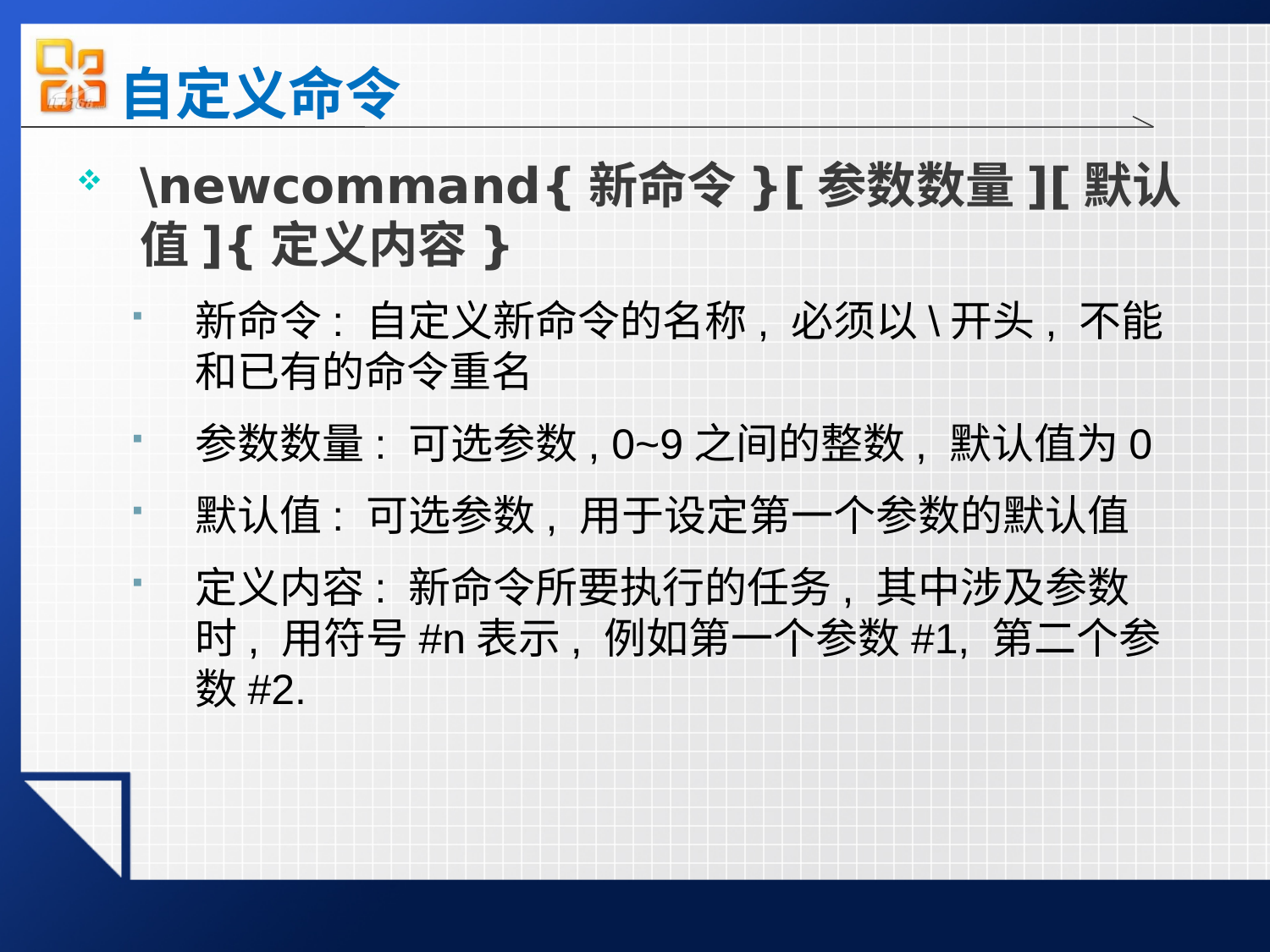

# 自定义命令
\newcommand{新命令}[参数数量][默认值]{定义内容}
新命令: 自定义新命令的名称, 必须以\开头, 不能和已有的命令重名
参数数量: 可选参数, 0~9之间的整数, 默认值为0
默认值: 可选参数, 用于设定第一个参数的默认值
定义内容: 新命令所要执行的任务, 其中涉及参数时, 用符号#n表示, 例如第一个参数#1, 第二个参数#2.